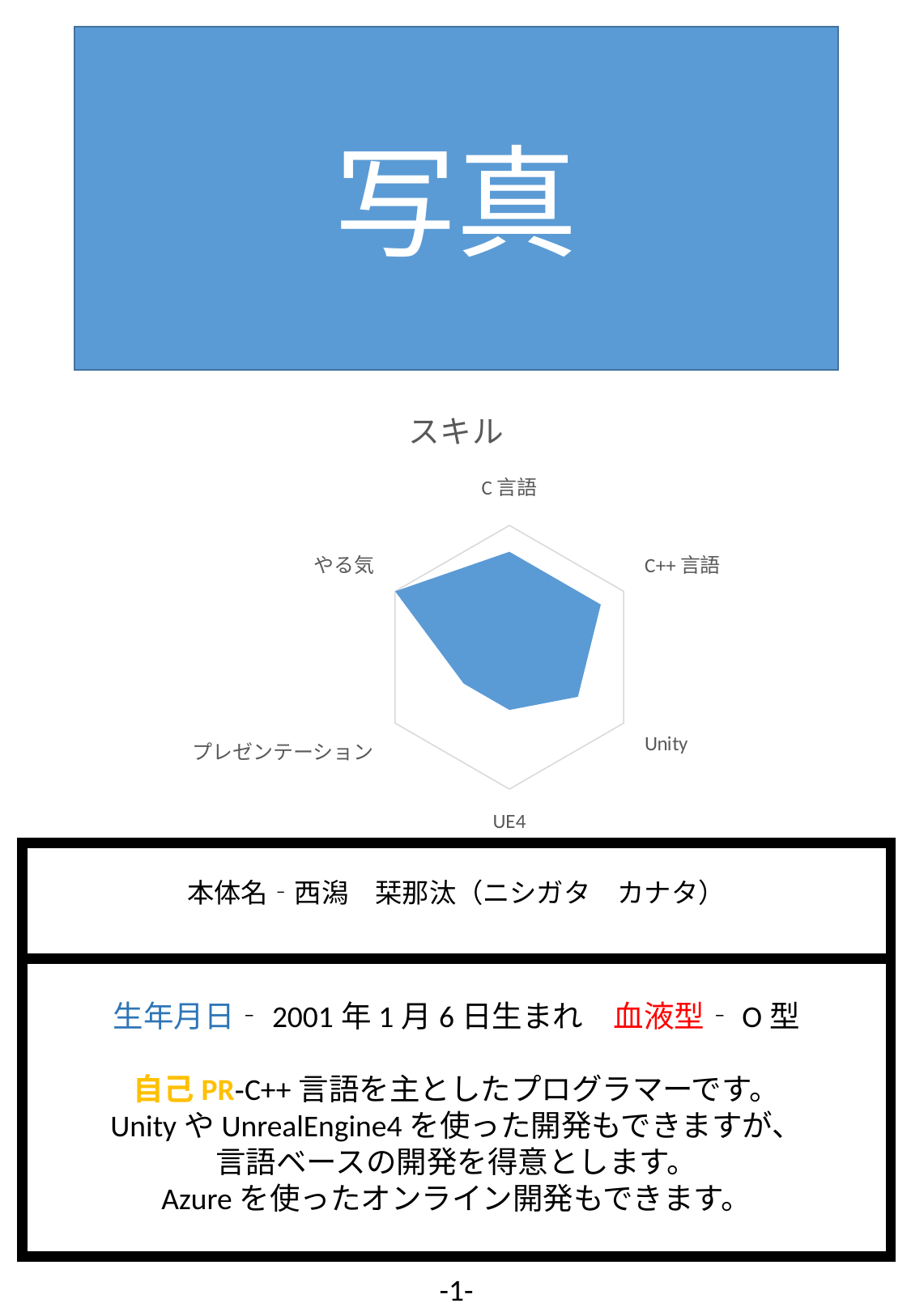

写真

### Chart:

| Category | スキル |
|---|---|
| C言語 | 4.0 |
| C++言語 | 4.0 |
| Unity | 3.0 |
| UE4 | 2.0 |
| プレゼンテーション | 2.0 |
| やる気 | 5.0 |

本体名‐西潟　栞那汰（ニシガタ　カナタ）
生年月日‐2001年1月6日生まれ　血液型‐O型

自己PR‐C++言語を主としたプログラマーです。
UnityやUnrealEngine4を使った開発もできますが、
言語ベースの開発を得意とします。
Azureを使ったオンライン開発もできます。
-1-